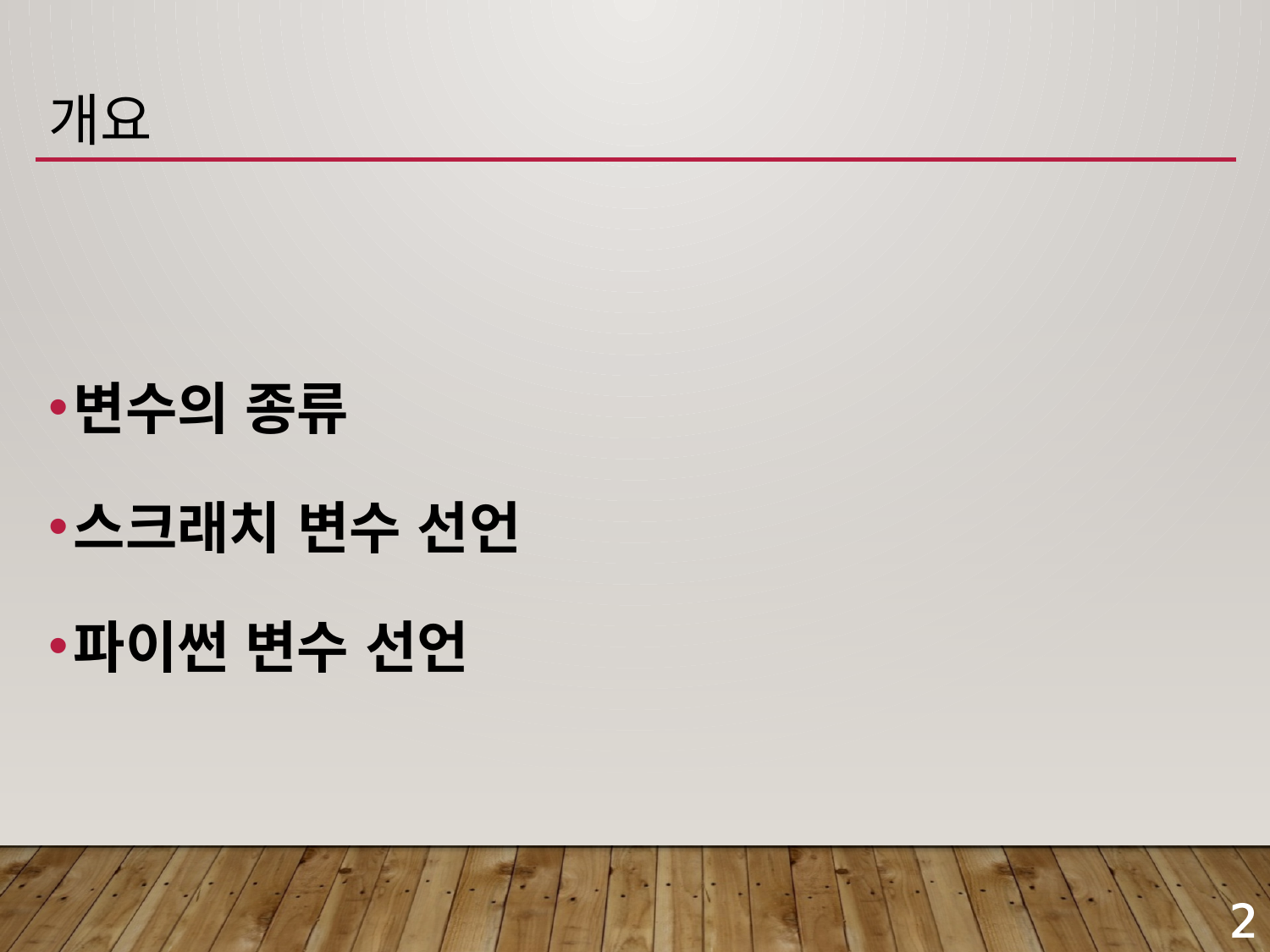

# 개요
변수의 종류
스크래치 변수 선언
파이썬 변수 선언